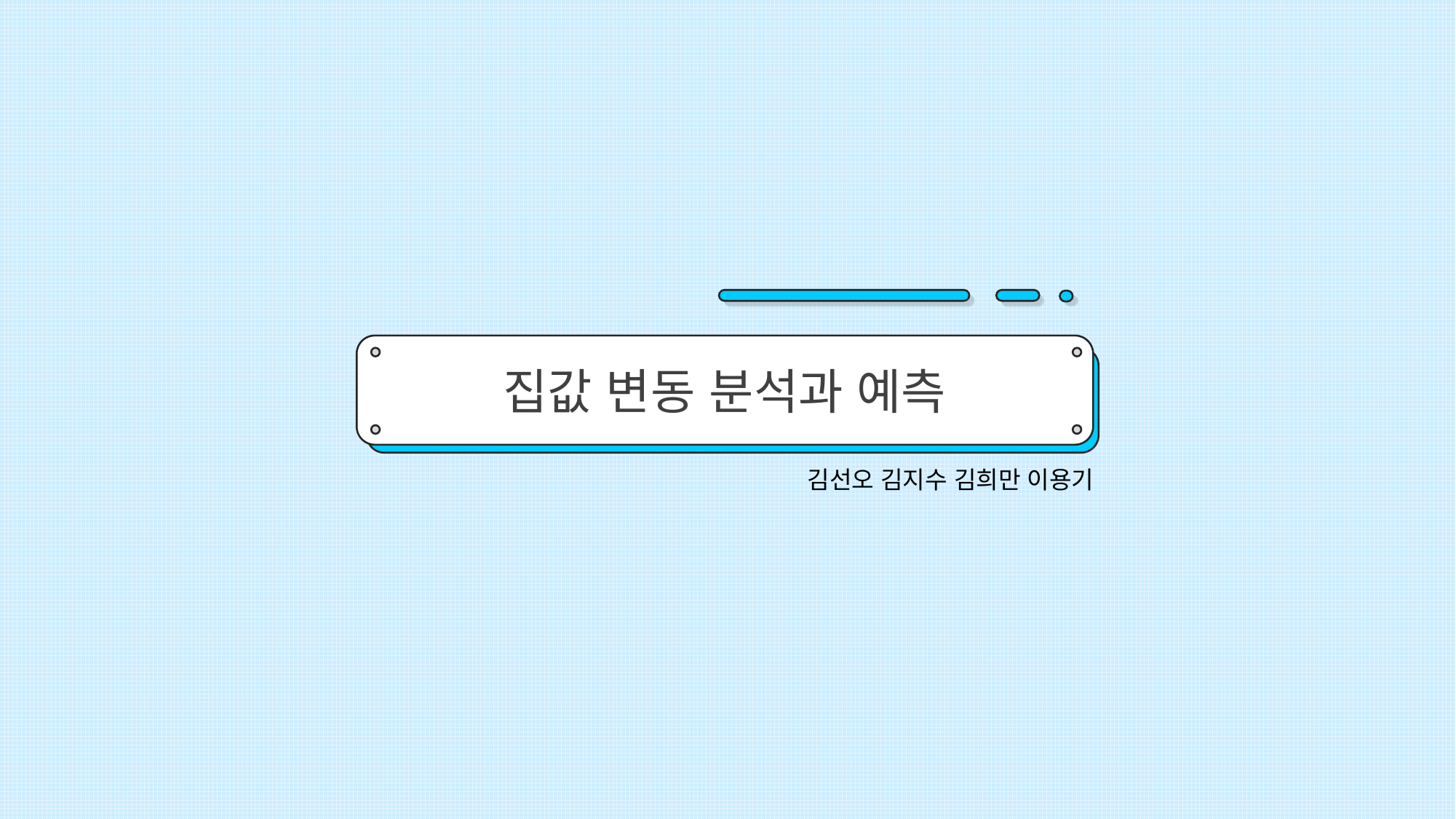

집값 변동 분석과 예측

김선오 김지수 김희만 이용기